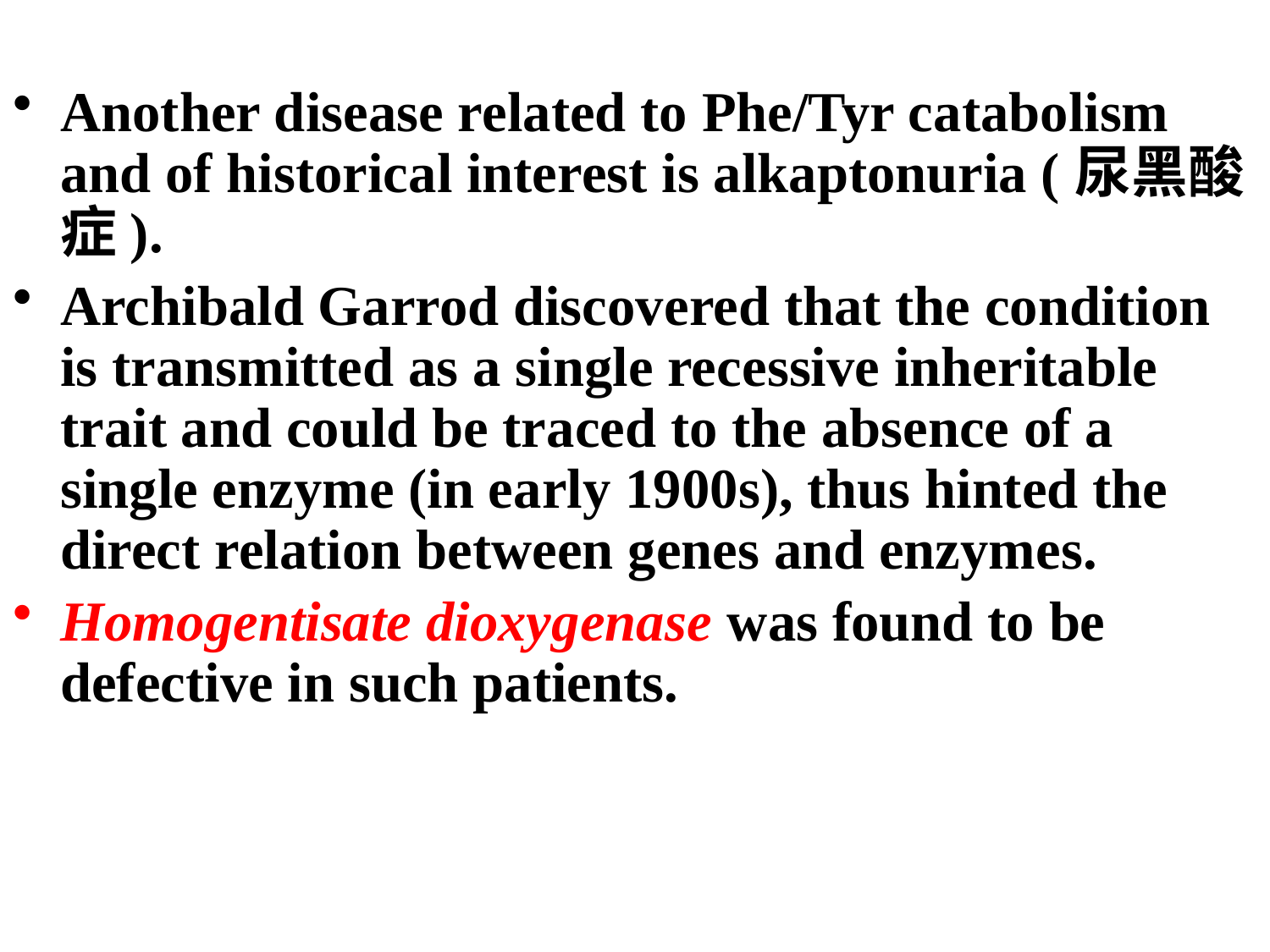

Another disease related to Phe/Tyr catabolism and of historical interest is alkaptonuria (尿黑酸症).
Archibald Garrod discovered that the condition is transmitted as a single recessive inheritable trait and could be traced to the absence of a single enzyme (in early 1900s), thus hinted the direct relation between genes and enzymes.
Homogentisate dioxygenase was found to be defective in such patients.